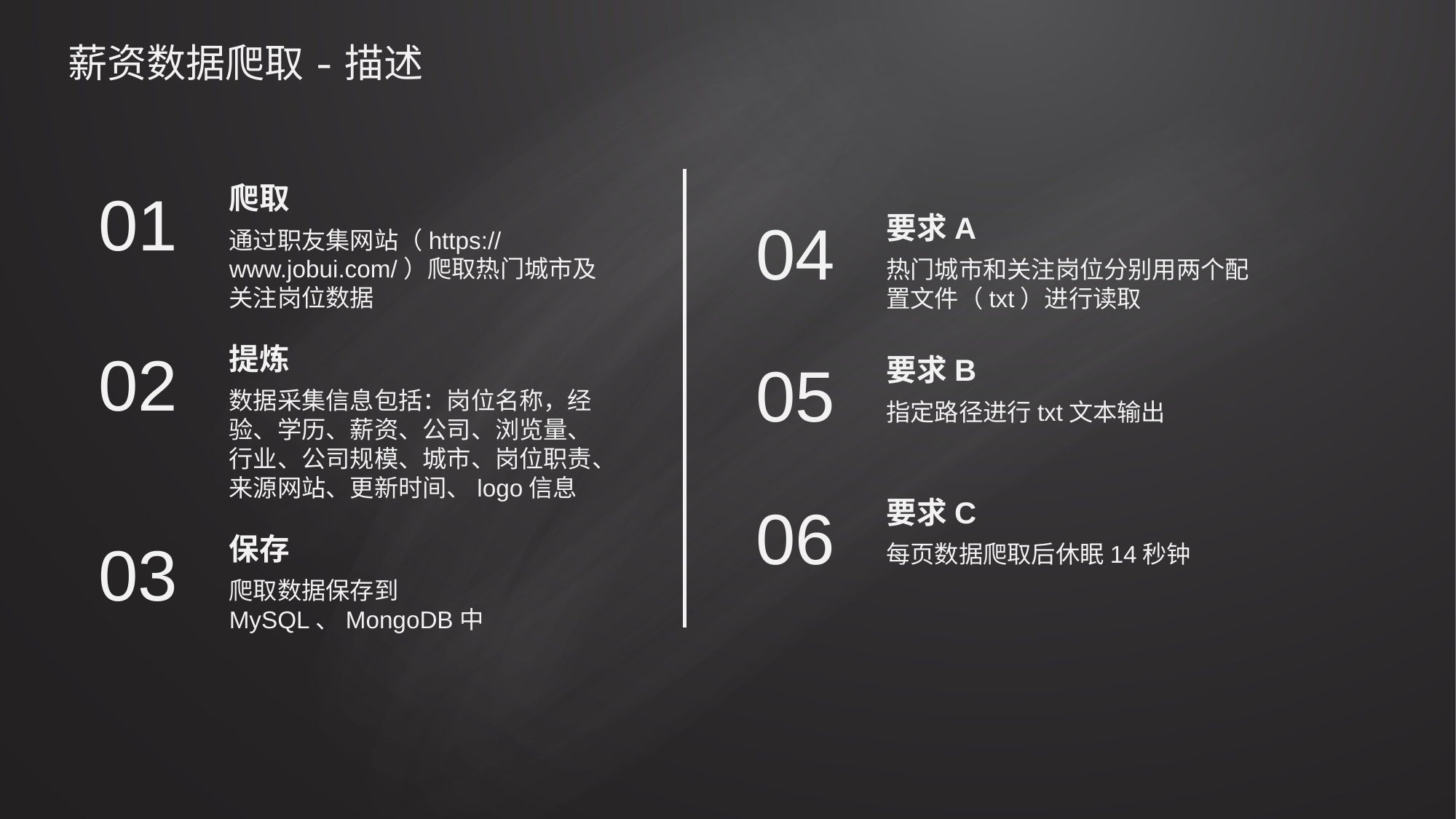

# 薪资数据爬取-描述
01
爬取
通过职友集网站（https://www.jobui.com/）爬取热门城市及关注岗位数据
04
要求A
热门城市和关注岗位分别用两个配置文件（txt）进行读取
02
提炼
数据采集信息包括：岗位名称，经验、学历、薪资、公司、浏览量、行业、公司规模、城市、岗位职责、来源网站、更新时间、logo信息
05
要求B
指定路径进行txt文本输出
06
要求C
每页数据爬取后休眠14秒钟
03
保存
爬取数据保存到MySQL、MongoDB中